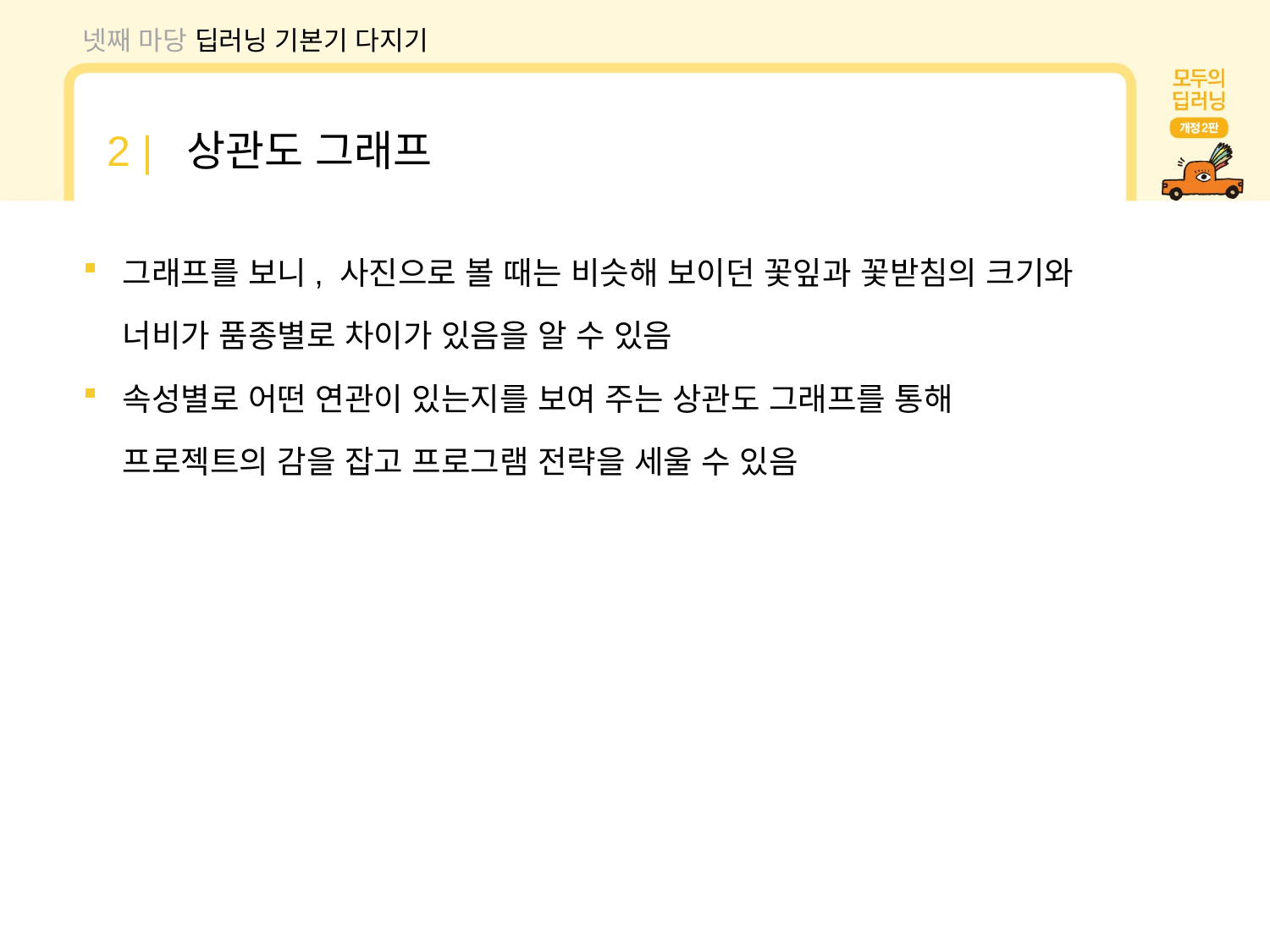

넷째 마당 딥러닝 기본기 다지기
2 |  상관도 그래프
그래프를 보니, 사진으로 볼 때는 비슷해 보이던 꽃잎과 꽃받침의 크기와 너비가 품종별로 차이가 있음을 알 수 있음
속성별로 어떤 연관이 있는지를 보여 주는 상관도 그래프를 통해 프로젝트의 감을 잡고 프로그램 전략을 세울 수 있음